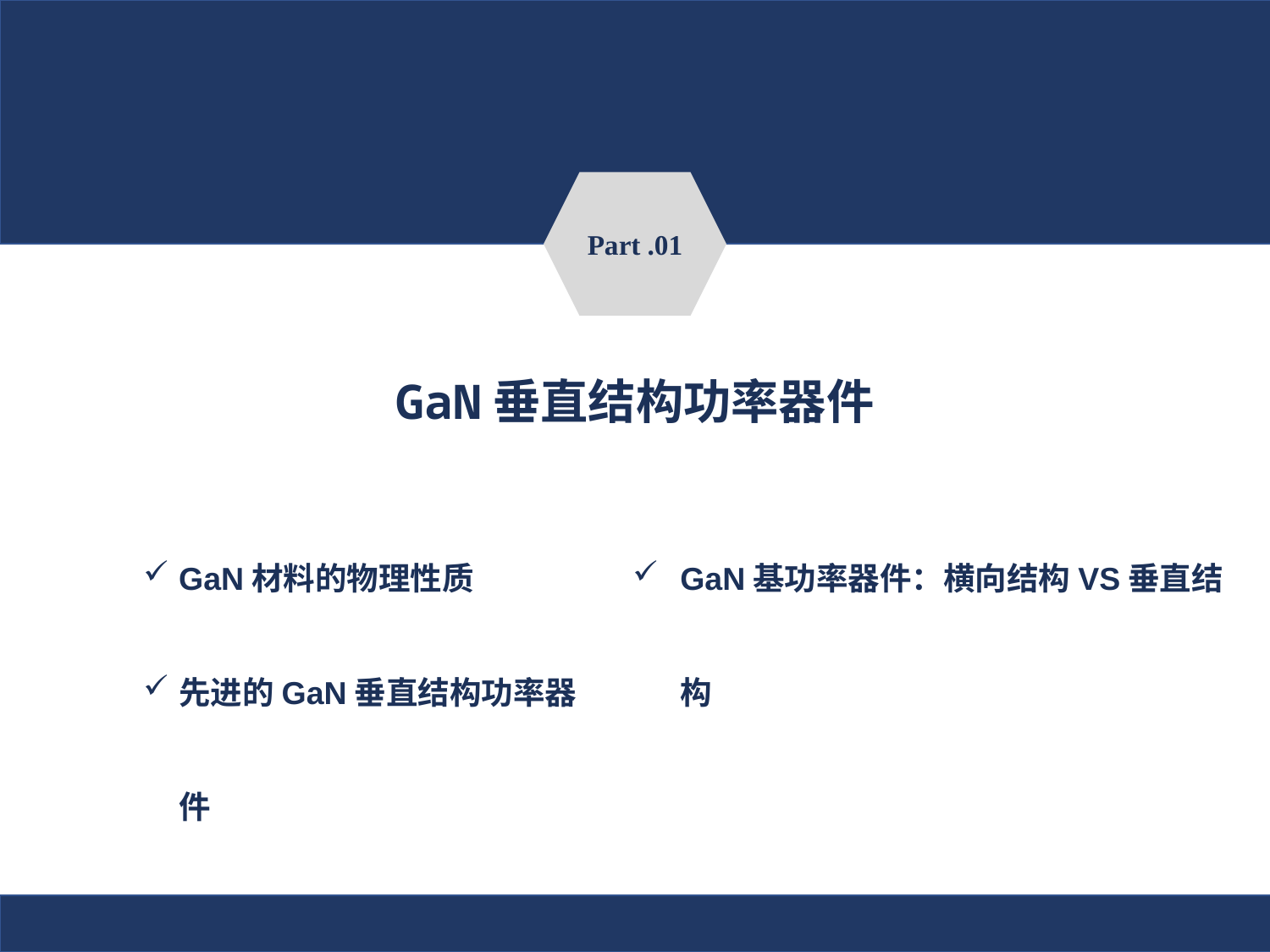

Part .01
GaN垂直结构功率器件
GaN材料的物理性质
先进的GaN垂直结构功率器件
GaN基功率器件：横向结构VS垂直结构
3